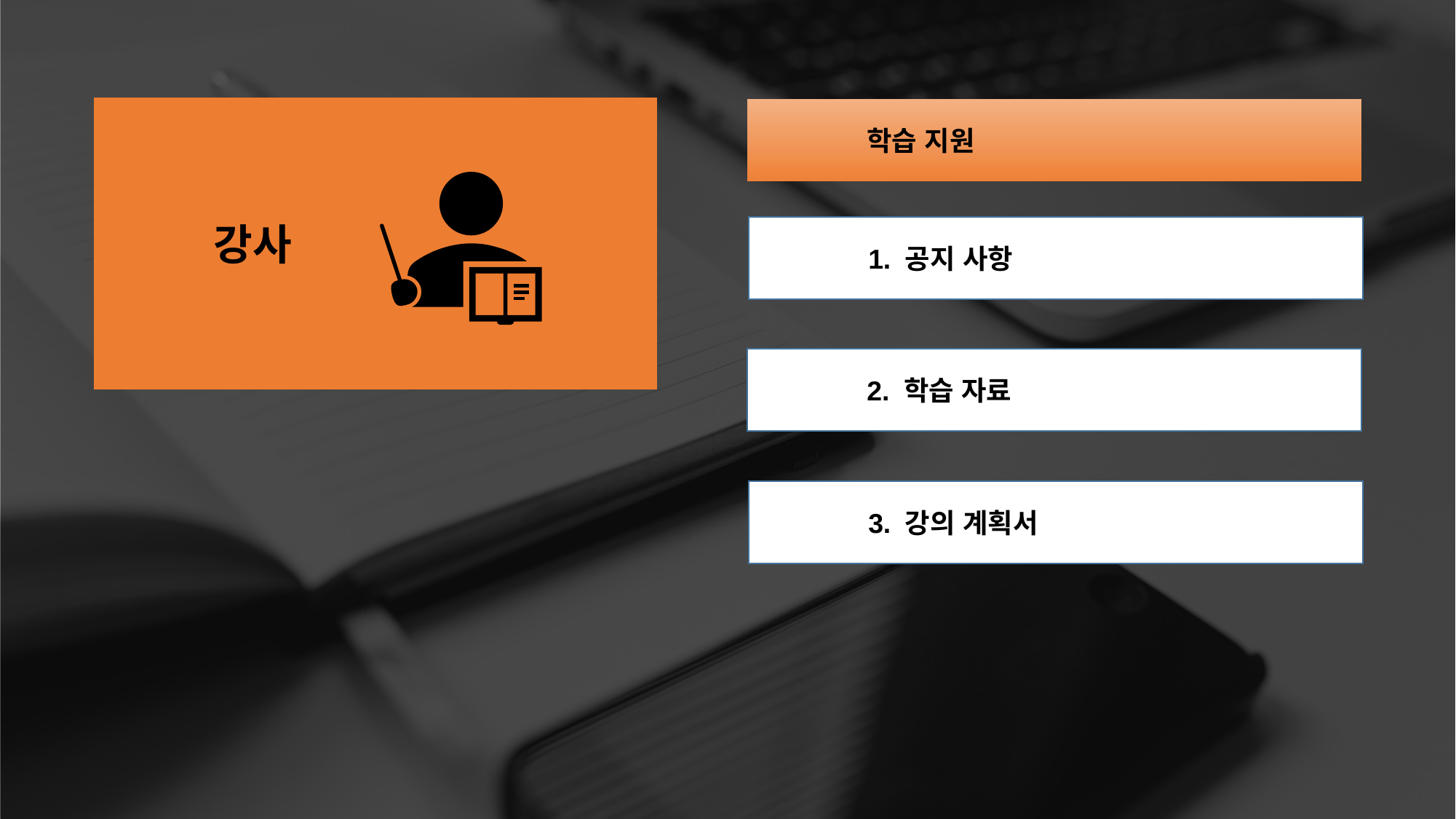

강사
	학습 지원

	1. 공지 사항
	2. 학습 자료
	3. 강의 계획서